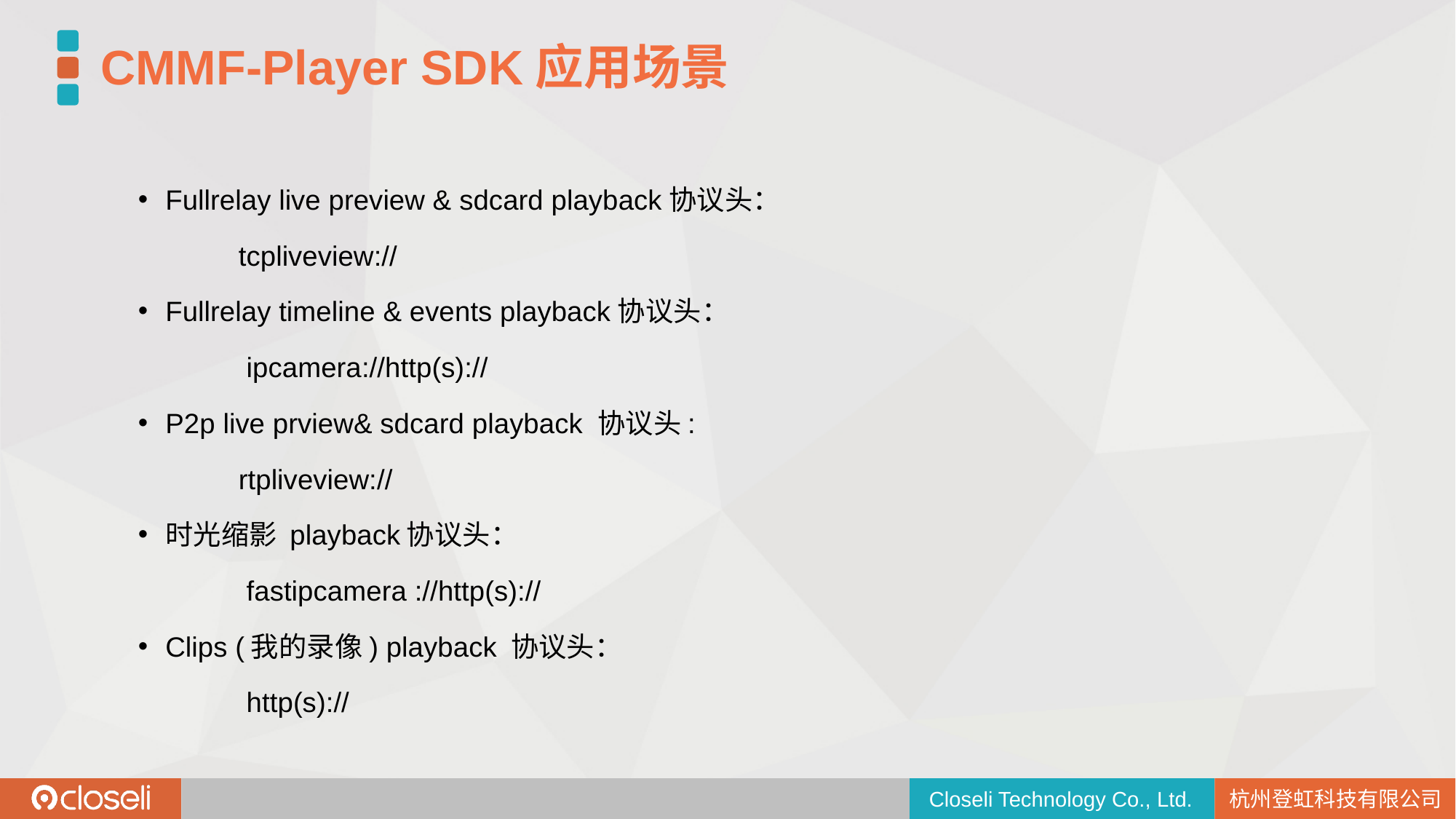

CMMF-Player SDK应用场景
Fullrelay live preview & sdcard playback协议头：
	tcpliveview://
Fullrelay timeline & events playback协议头：
	 ipcamera://http(s)://
P2p live prview& sdcard playback 协议头:
	rtpliveview://
时光缩影 playback协议头：
	 fastipcamera ://http(s)://
Clips (我的录像) playback 协议头：
	 http(s)://